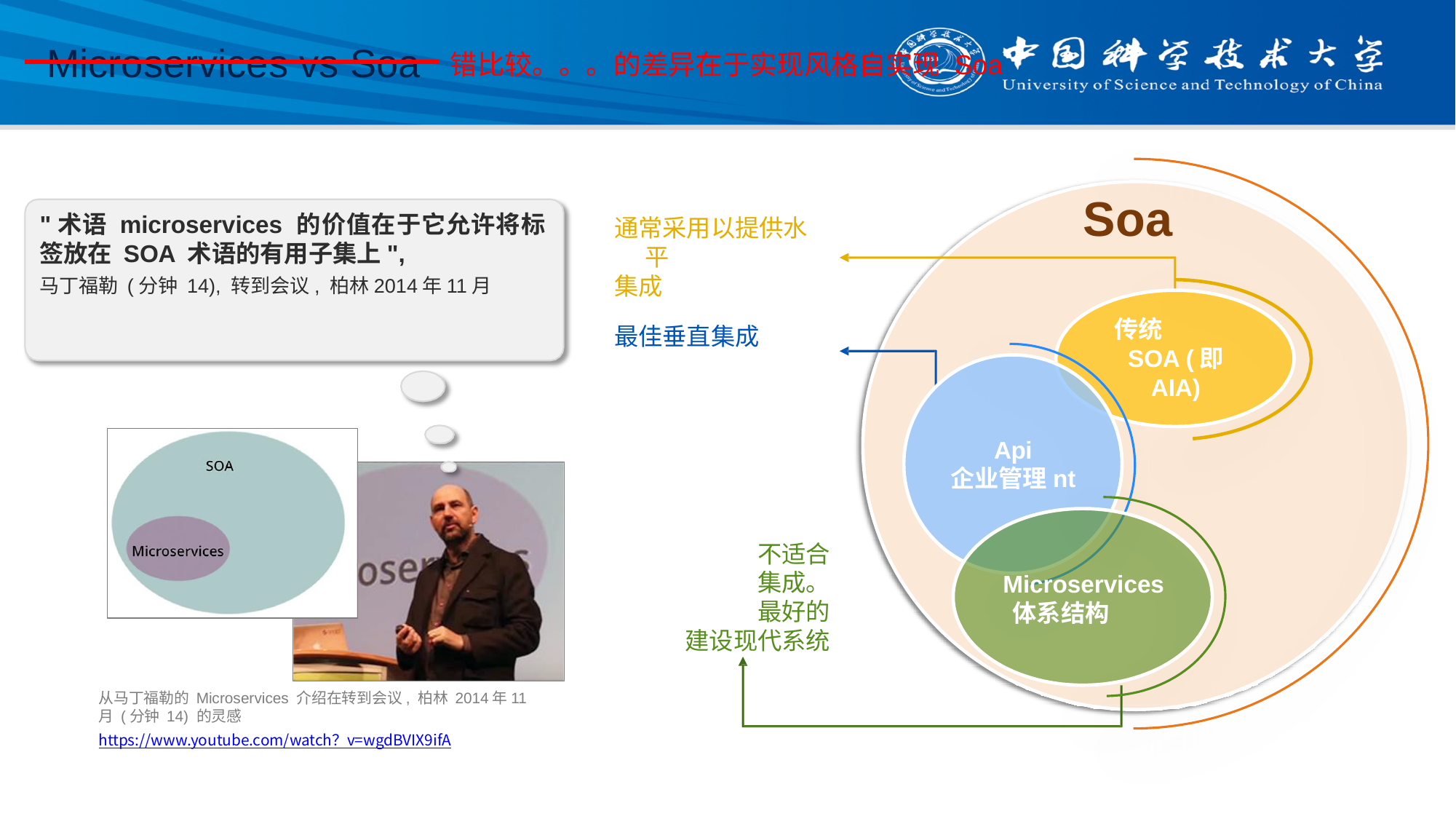

# Microservices vs Soa
错比较。。。的差异在于实现风格自实现 Soa

Soa

"术语 microservices 的价值在于它允许将标签放在 SOA 术语的有用子集上",
马丁福勒 (分钟 14), 转到会议, 柏林2014年11月
通常采用以提供水平
集成
最佳垂直集成

传统
SOA (即 AIA)

Api
企业管理nt

不适合集成。
最好的建设现代系统
Microservices 体系结构

从马丁福勒的 Microservices 介绍在转到会议, 柏林 2014年11月 (分钟 14) 的灵感
https://www.youtube.com/watch？v=wgdBVIX9ifA